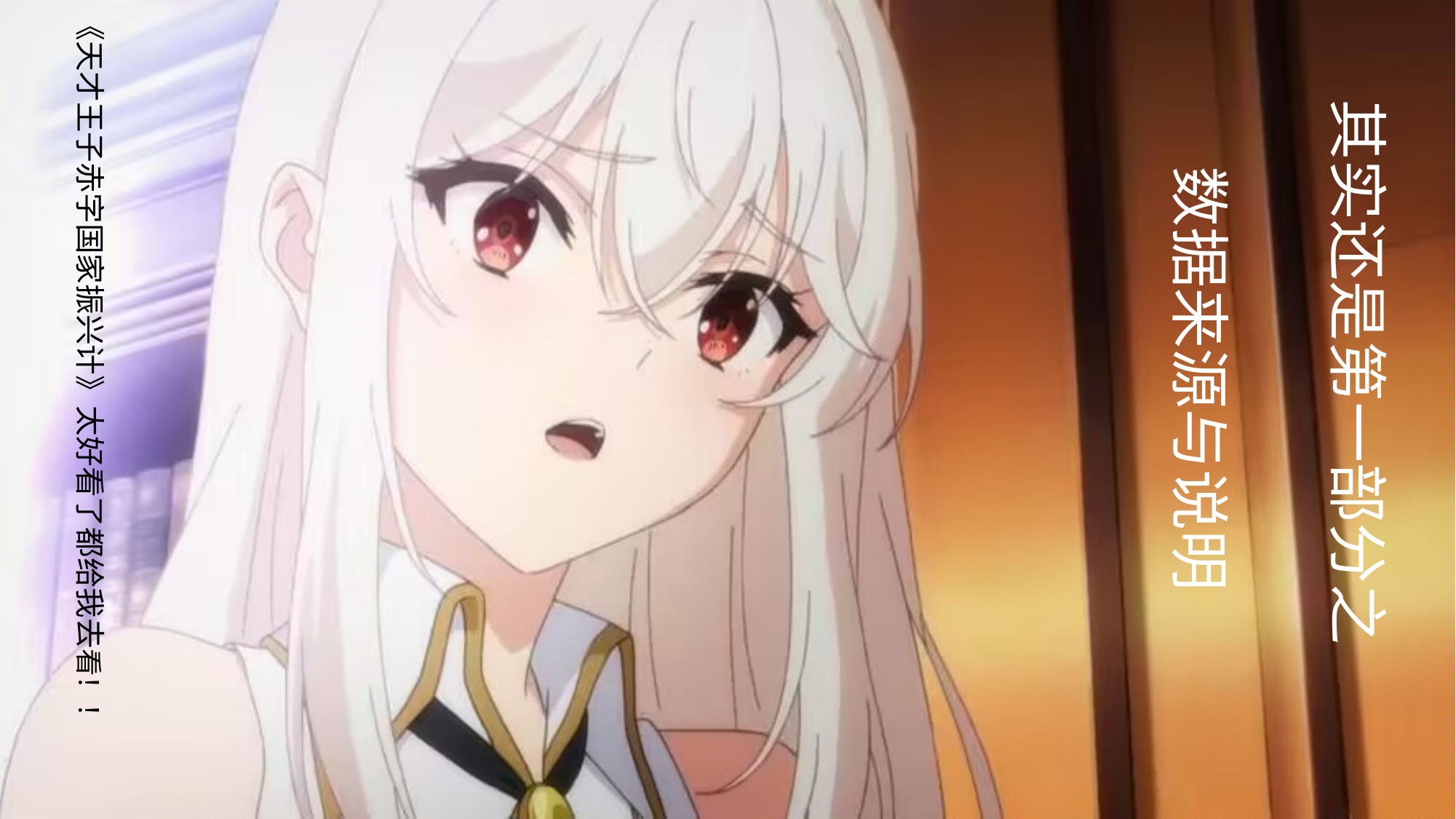

《天才王子赤字国家振兴计》太好看了都给我去看！！
其实还是第一部分之
数据来源与说明